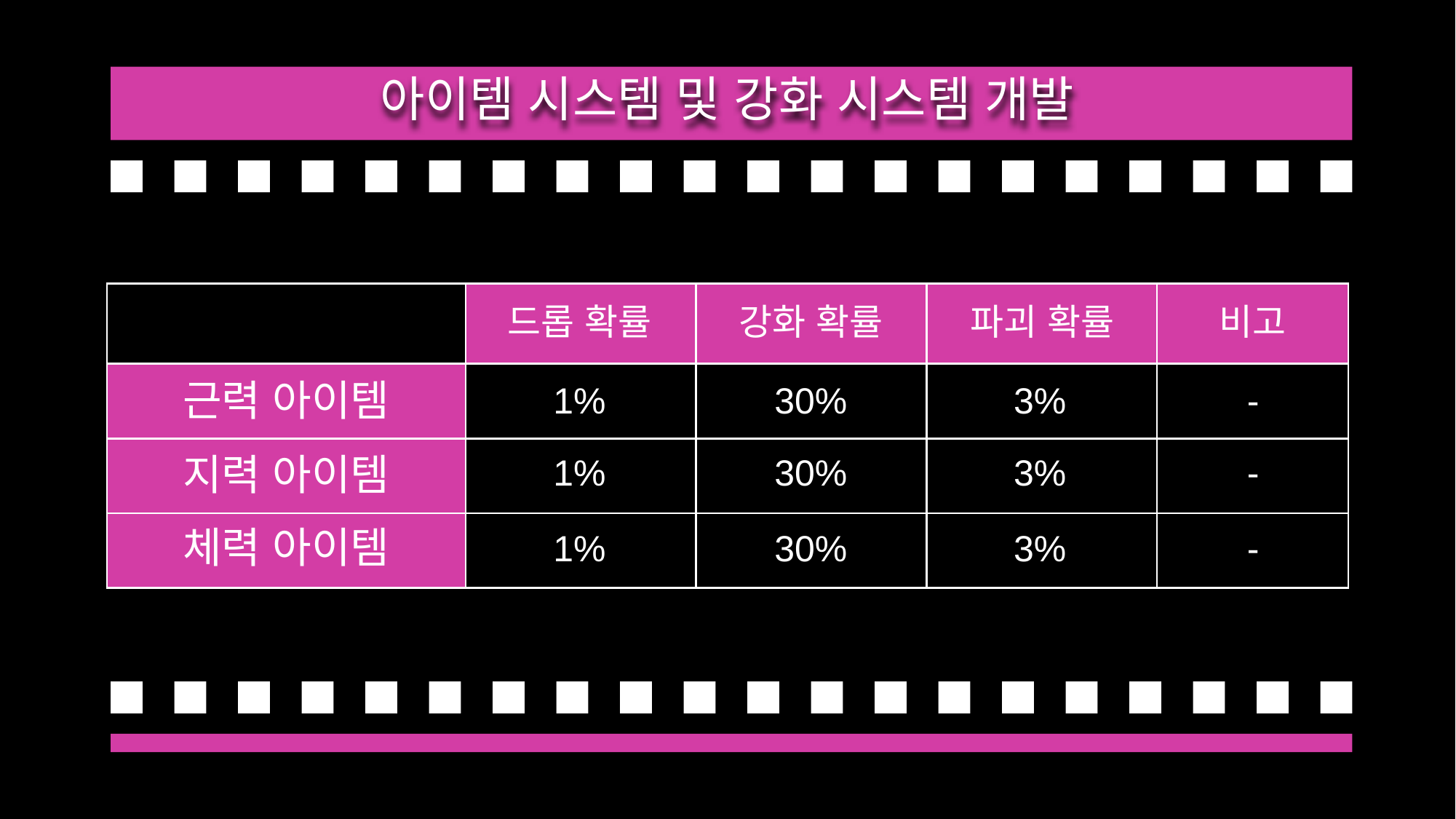

아이템 시스템 및 강화 시스템 개발
드롭 확률
강화 확률
파괴 확률
비고
근력 아이템
1%
30%
3%
-
1%
30%
3%
-
지력 아이템
체력 아이템
1%
30%
3%
-